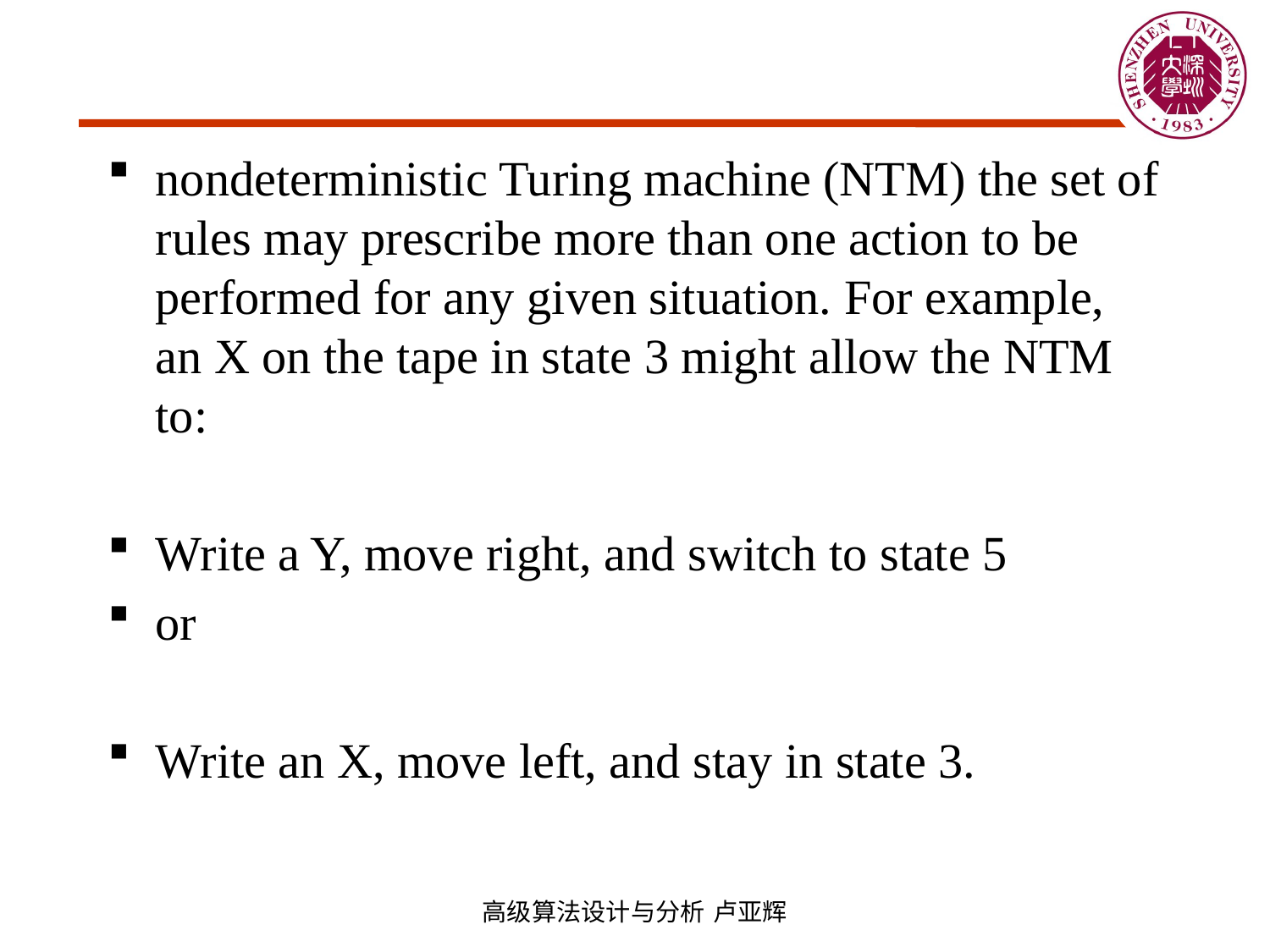

#
nondeterministic Turing machine (NTM) the set of rules may prescribe more than one action to be performed for any given situation. For example, an X on the tape in state 3 might allow the NTM to:

Write a Y, move right, and switch to state 5
or

Write an X, move left, and stay in state 3.
58
高级算法设计与分析 卢亚辉